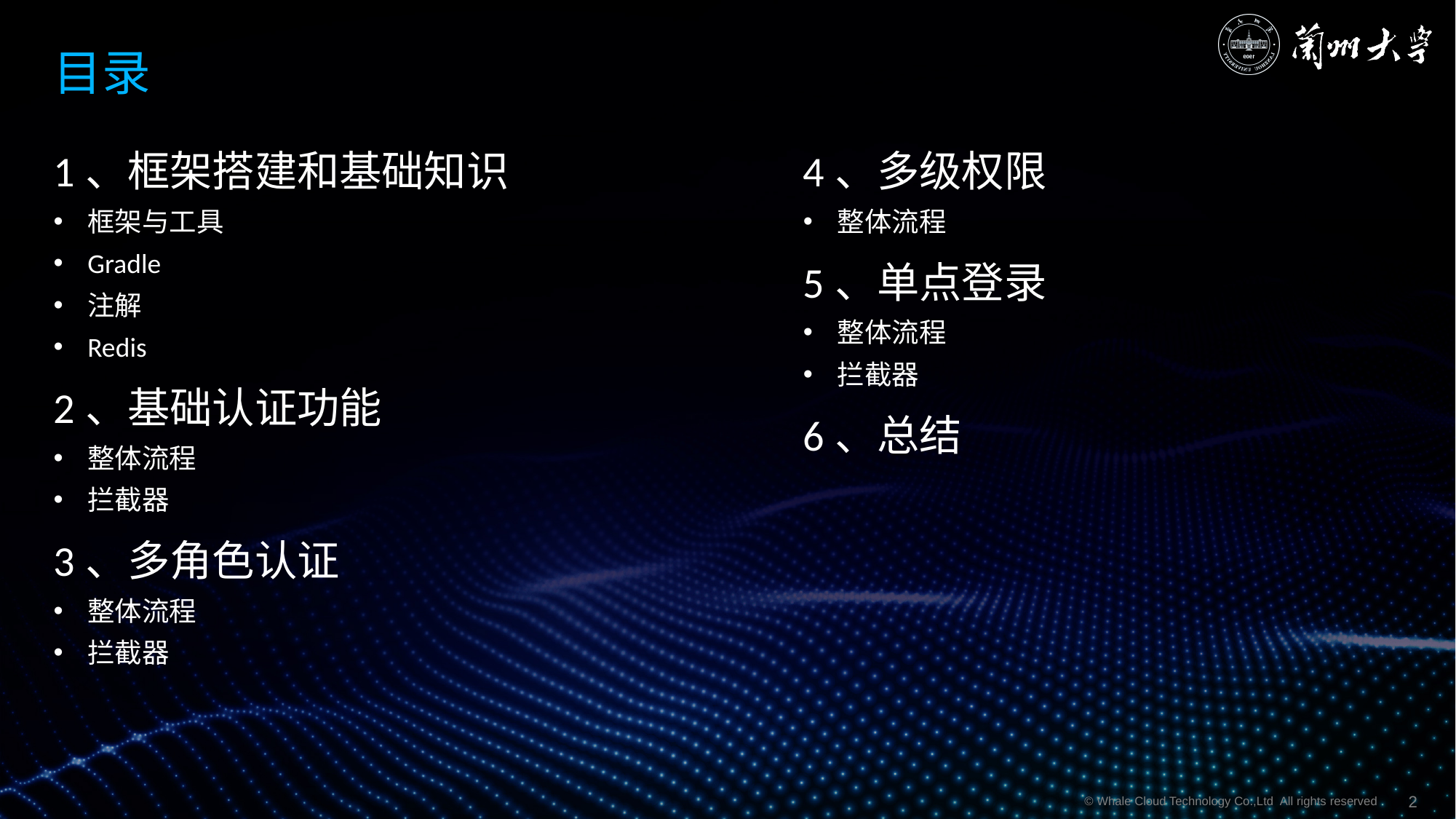

# 目录
1、框架搭建和基础知识
框架与工具
Gradle
注解
Redis
2、基础认证功能
整体流程
拦截器
3、多角色认证
整体流程
拦截器

4、多级权限
整体流程
5、单点登录
整体流程
拦截器
6、总结